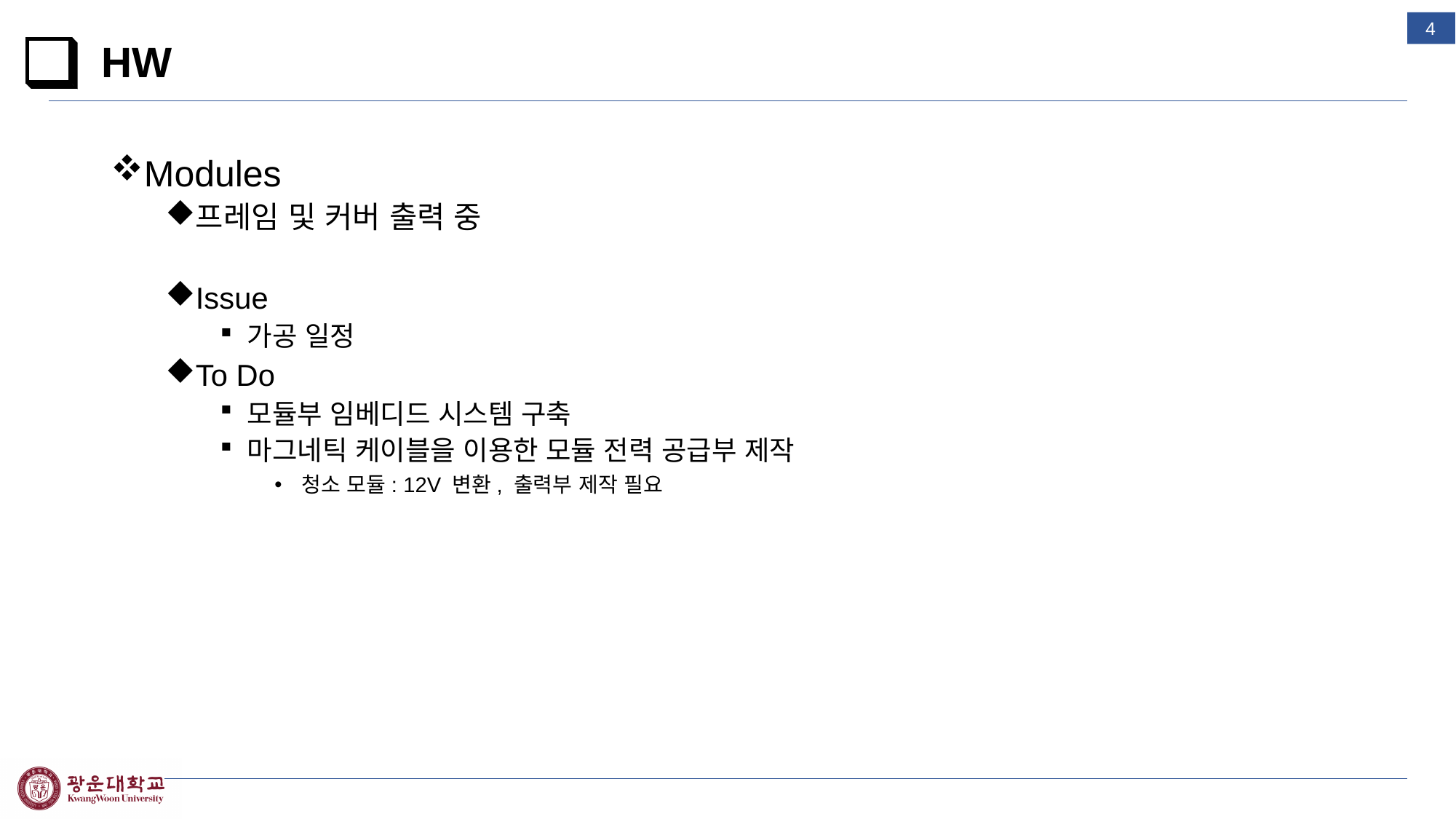

4
# HW
Modules
프레임 및 커버 출력 중

Issue
가공 일정
To Do
모듈부 임베디드 시스템 구축
마그네틱 케이블을 이용한 모듈 전력 공급부 제작
청소 모듈: 12V 변환, 출력부 제작 필요